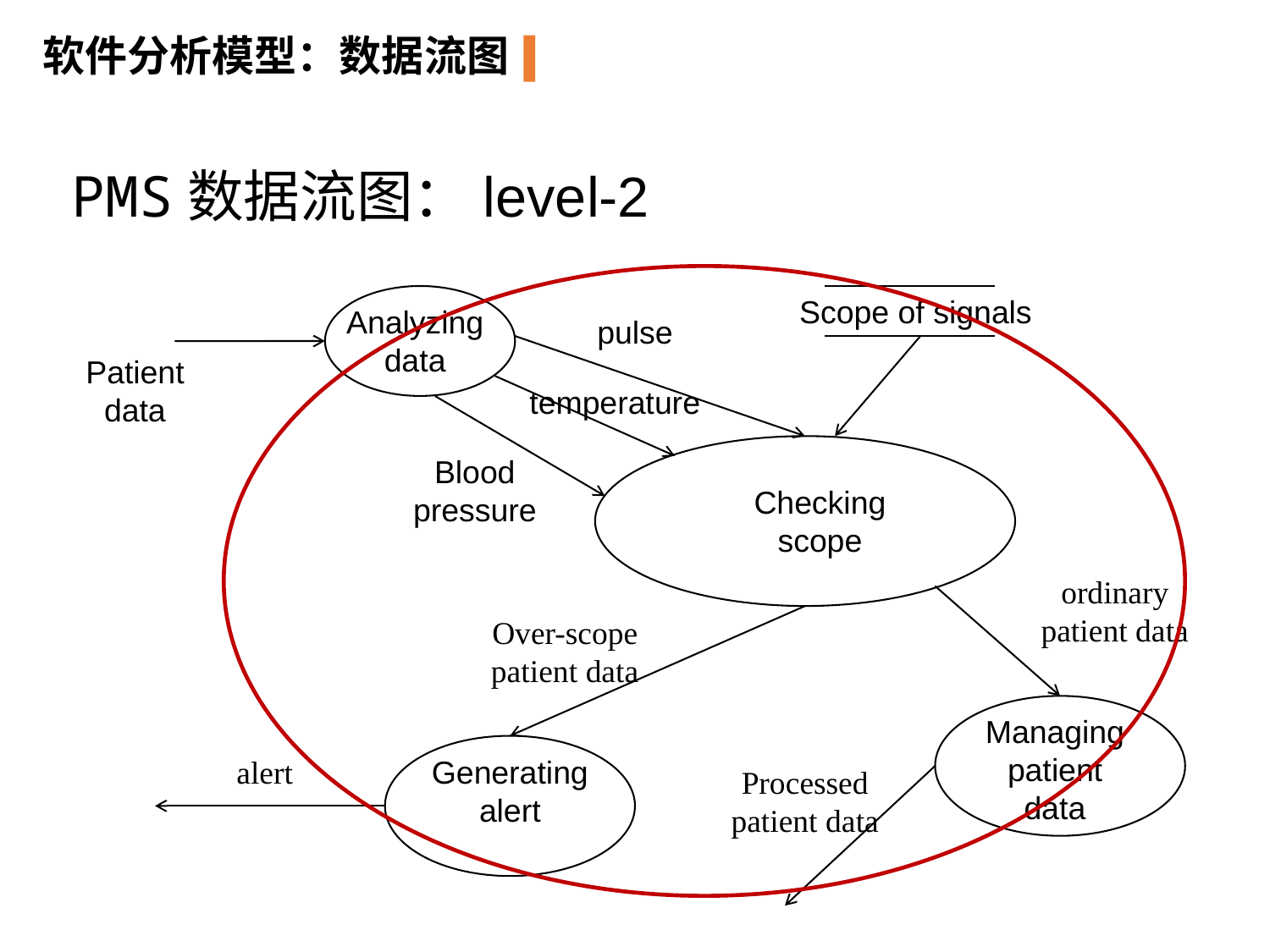

软件分析模型：数据流图

PMS数据流图：level-2

Scope of signals
Analyzing
data
pulse
Patient data
temperature

Blood pressure
Checking scope
ordinary patient data
Over-scope patient data

Managing patient
data

alert
Generating alert
Processed patient data